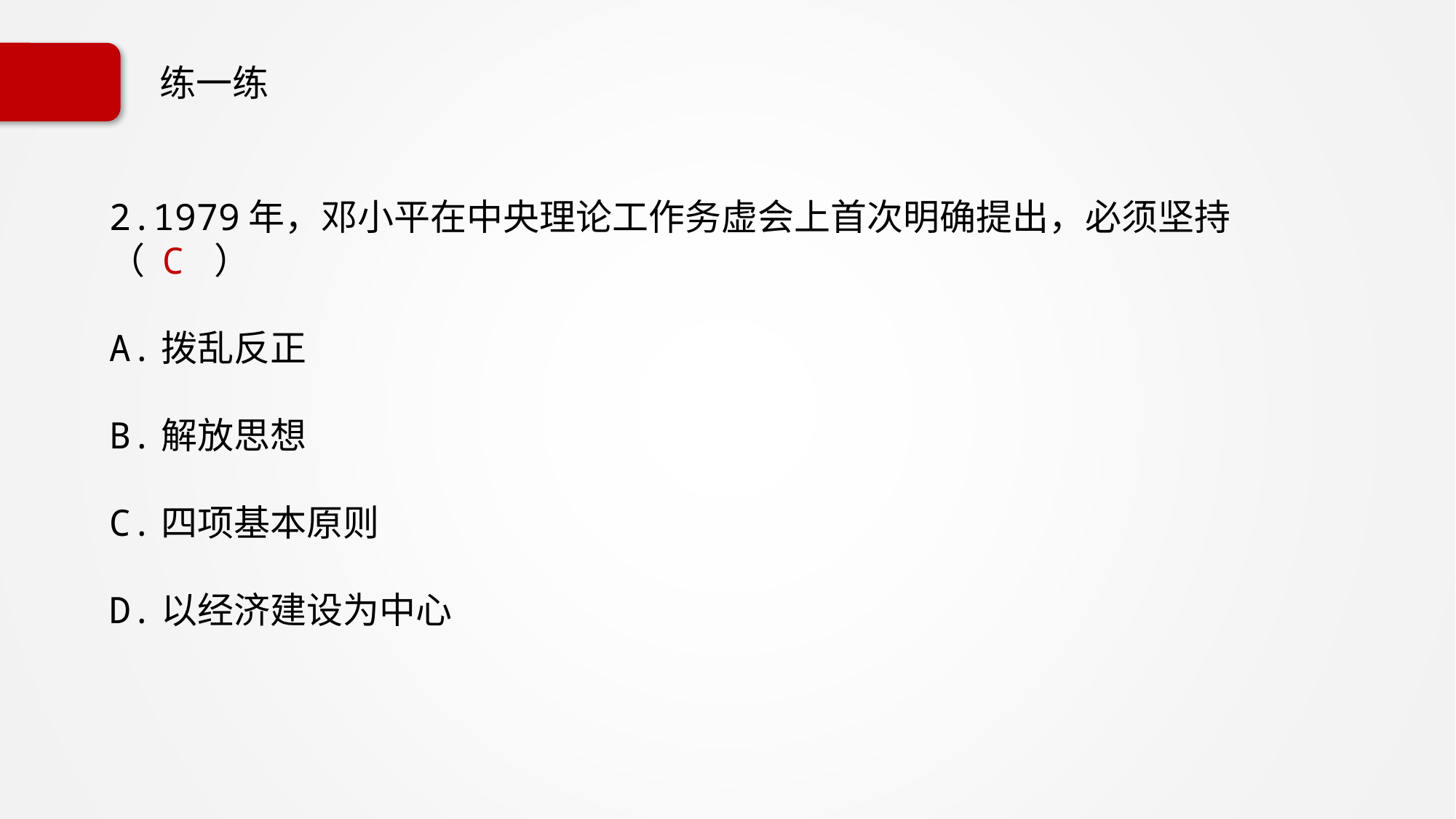

# 练一练
2.1979年，邓小平在中央理论工作务虚会上首次明确提出，必须坚持（ C ）

A.拨乱反正

B.解放思想

C.四项基本原则

D.以经济建设为中心